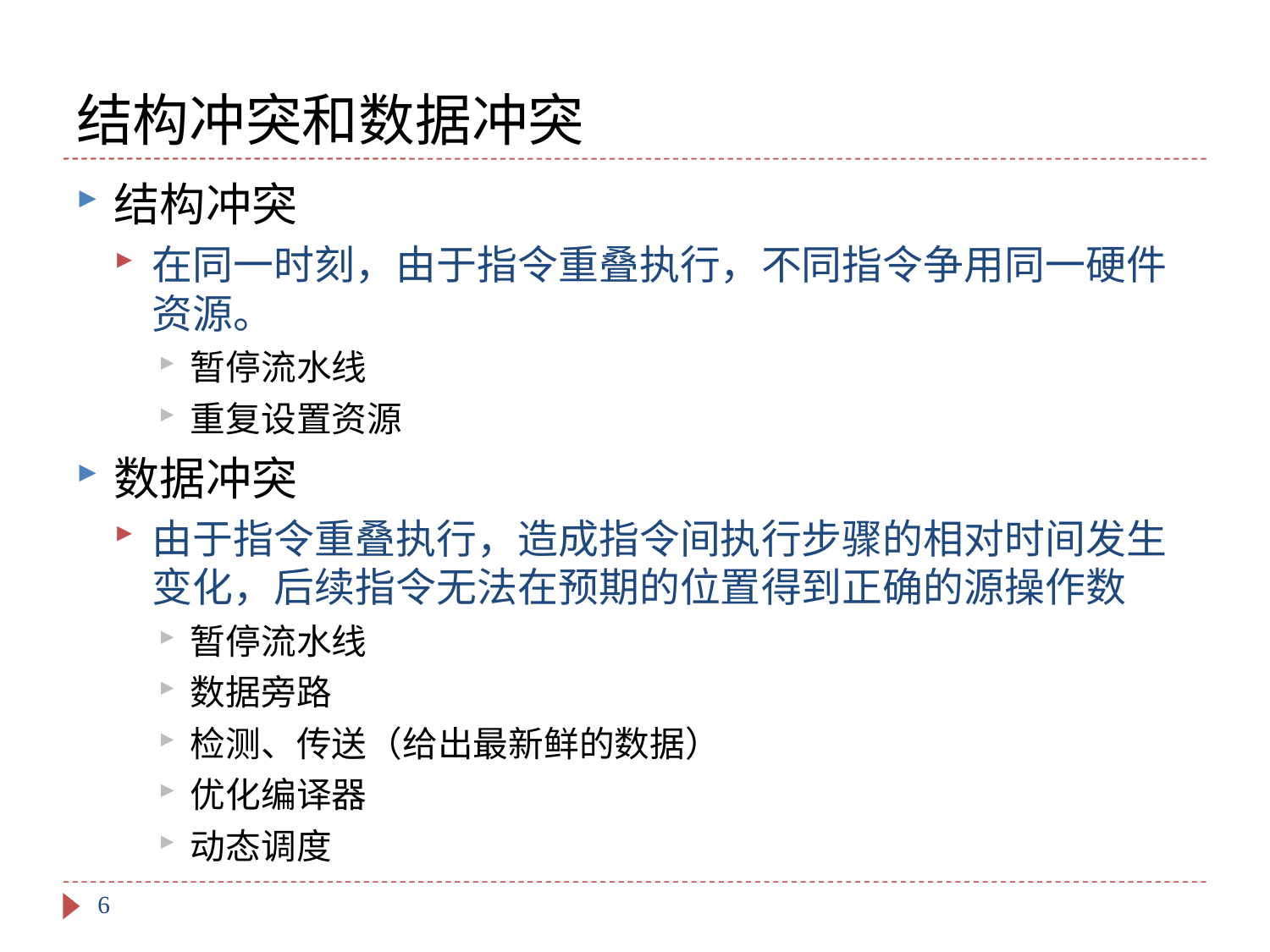

# 结构冲突和数据冲突
结构冲突
在同一时刻，由于指令重叠执行，不同指令争用同一硬件资源。
暂停流水线
重复设置资源
数据冲突
由于指令重叠执行，造成指令间执行步骤的相对时间发生变化，后续指令无法在预期的位置得到正确的源操作数
暂停流水线
数据旁路
检测、传送（给出最新鲜的数据）
优化编译器
动态调度

6